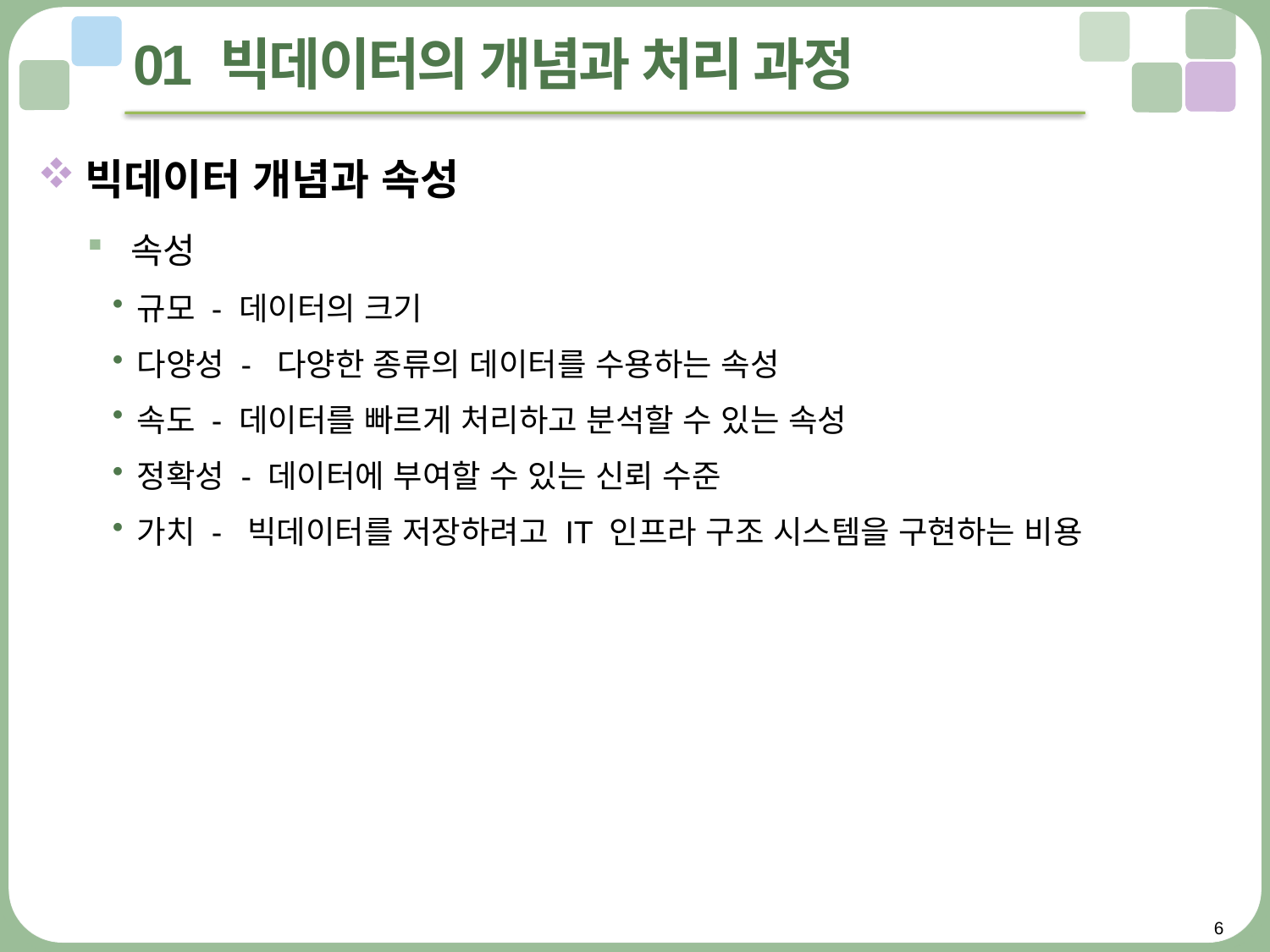

# 01 빅데이터의 개념과 처리 과정
빅데이터 개념과 속성
 속성
규모 - 데이터의 크기
다양성 -  다양한 종류의 데이터를 수용하는 속성
속도 - 데이터를 빠르게 처리하고 분석할 수 있는 속성
정확성 - 데이터에 부여할 수 있는 신뢰 수준
가치 -  빅데이터를 저장하려고 IT 인프라 구조 시스템을 구현하는 비용